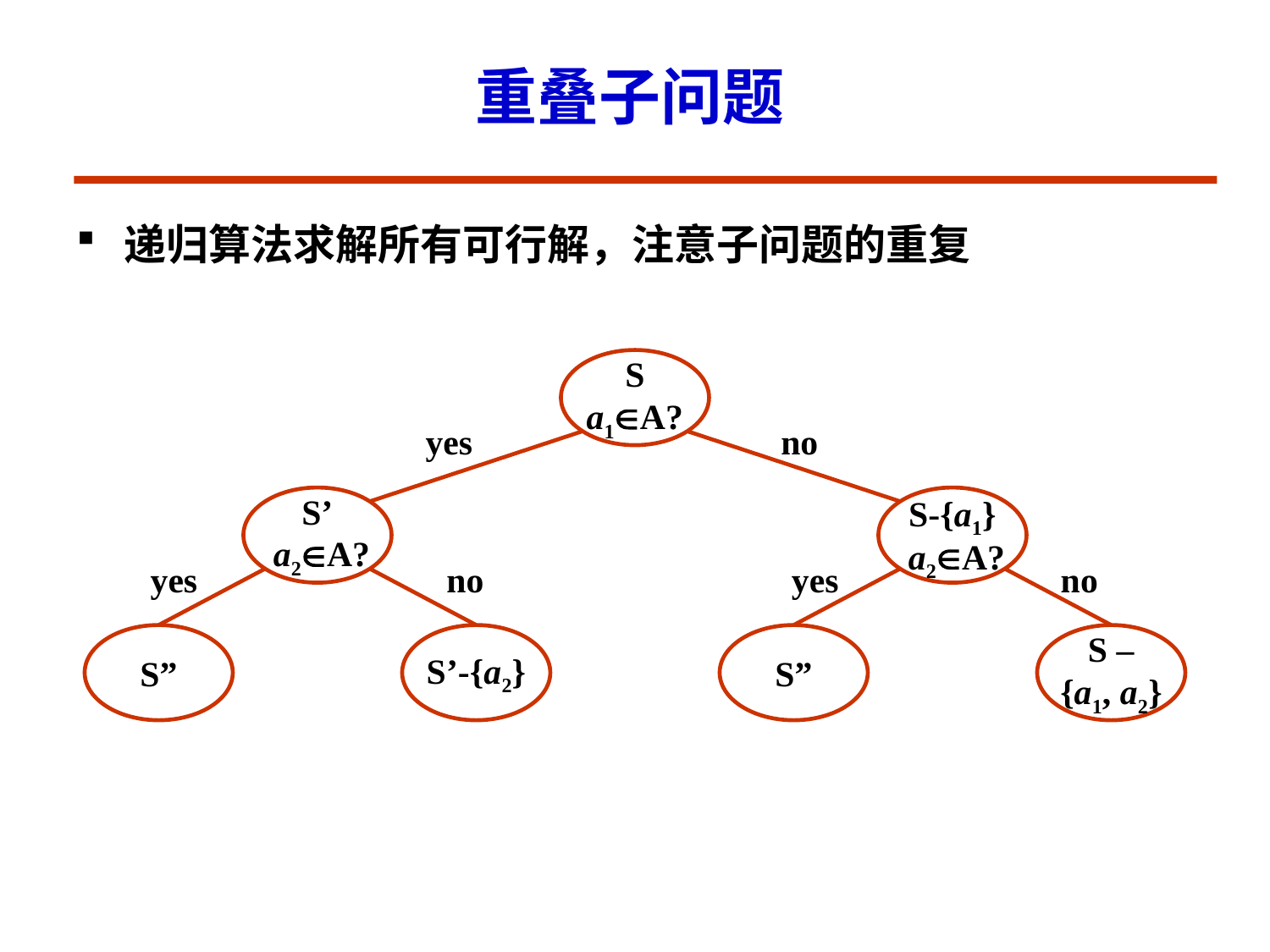

# 重叠子问题
递归算法求解所有可行解，注意子问题的重复
S
a1∈A?
yes
no
S’
 a2∈A?
S-{a1}
 a2∈A?
yes
no
yes
no
S”
S’-{a2}
S”
S –
{a1, a2}